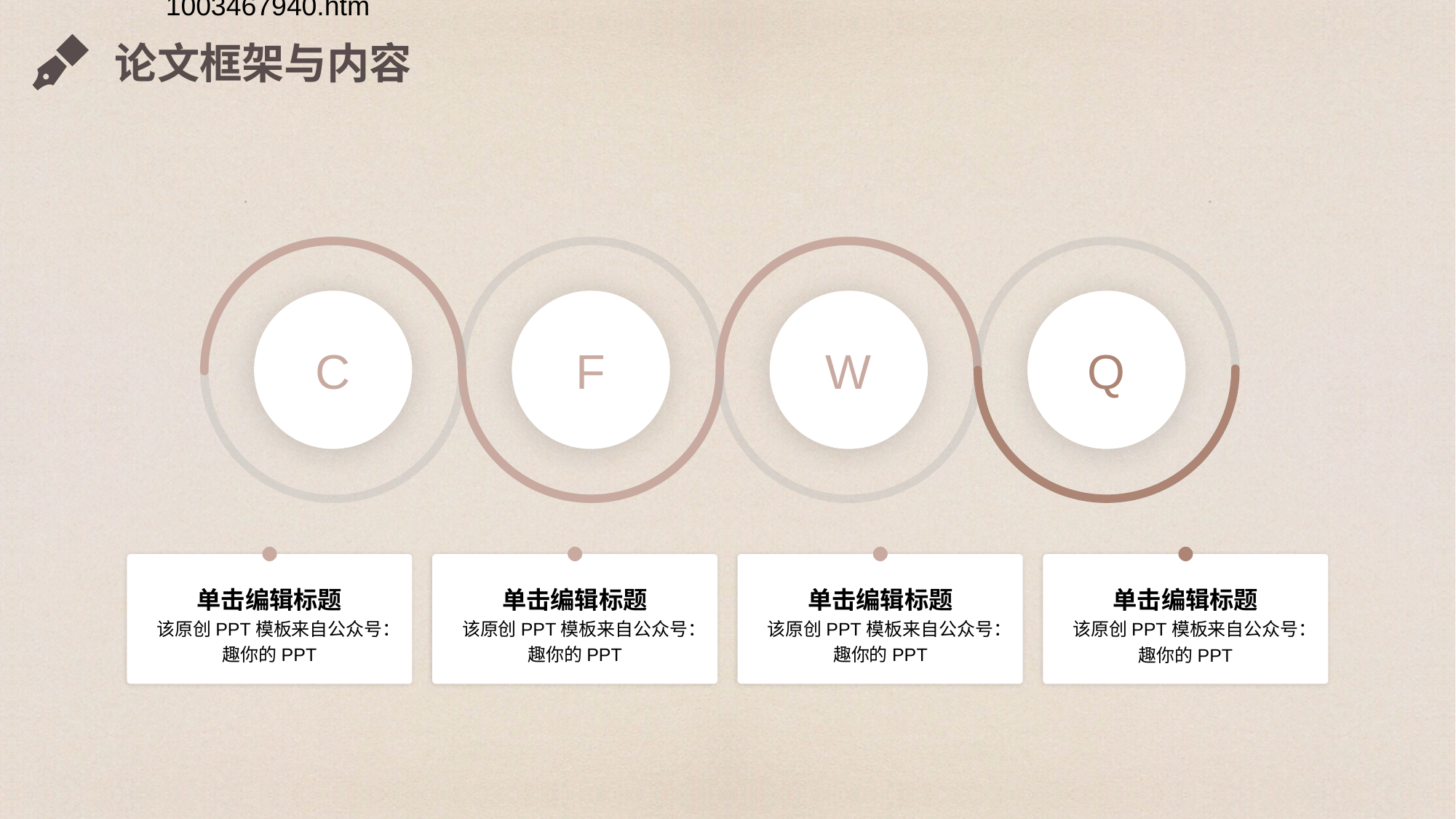

论文框架与内容

W
Q
C
F

单击编辑标题
单击编辑标题
单击编辑标题
单击编辑标题
该原创PPT模板来自公众号：趣你的PPT
该原创PPT模板来自公众号：趣你的PPT
该原创PPT模板来自公众号：趣你的PPT
该原创PPT模板来自公众号：趣你的PPT